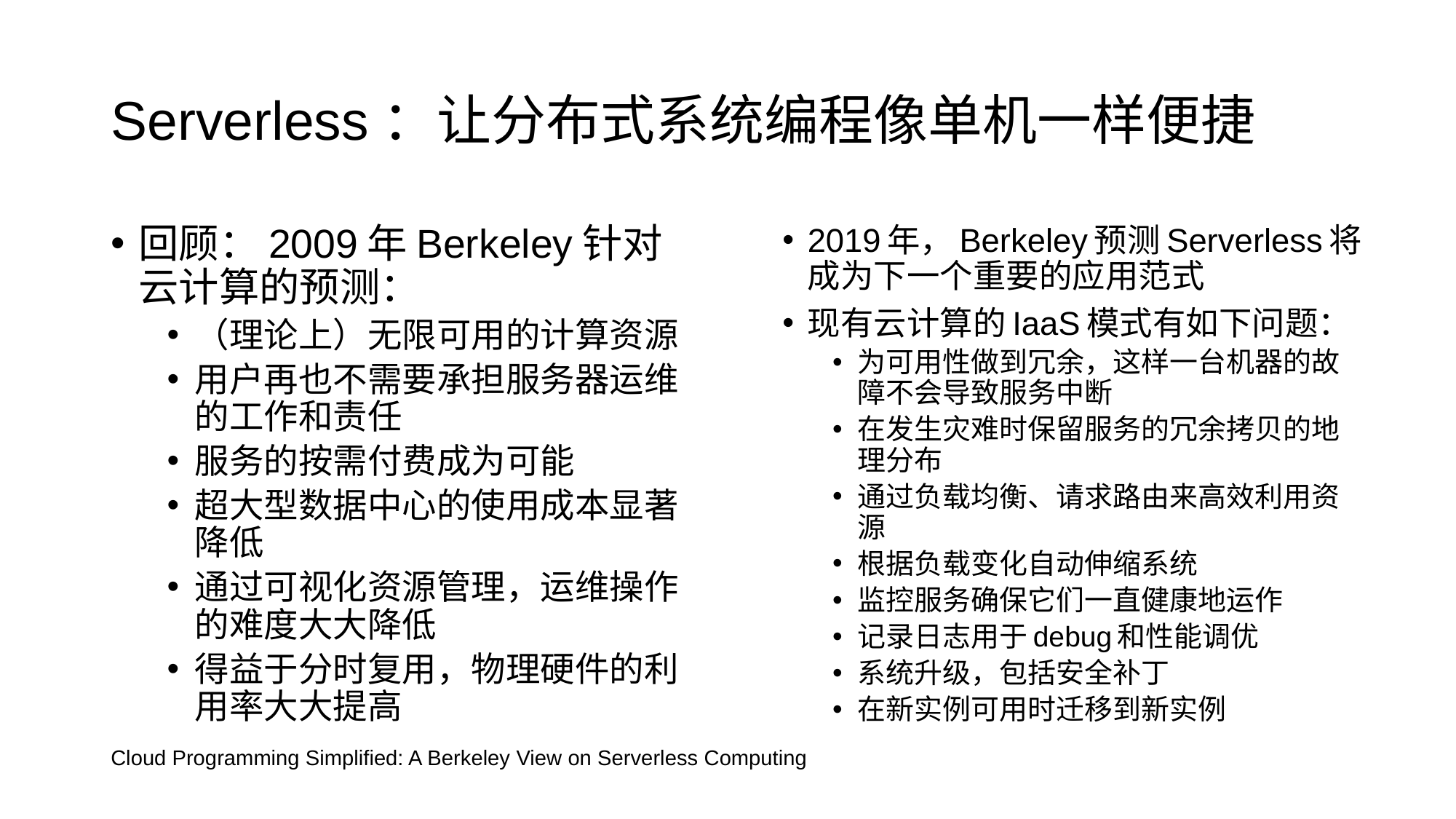

# Serverless：让分布式系统编程像单机一样便捷
回顾：2009年Berkeley针对云计算的预测：
（理论上）无限可用的计算资源
用户再也不需要承担服务器运维的工作和责任
服务的按需付费成为可能
超大型数据中心的使用成本显著降低
通过可视化资源管理，运维操作的难度大大降低
得益于分时复用，物理硬件的利用率大大提高
2019年，Berkeley预测Serverless将成为下一个重要的应用范式
现有云计算的IaaS模式有如下问题：
为可用性做到冗余，这样一台机器的故障不会导致服务中断
在发生灾难时保留服务的冗余拷贝的地理分布
通过负载均衡、请求路由来高效利用资源
根据负载变化自动伸缩系统
监控服务确保它们一直健康地运作
记录日志用于debug和性能调优
系统升级，包括安全补丁
在新实例可用时迁移到新实例

Cloud Programming Simplified: A Berkeley View on Serverless Computing